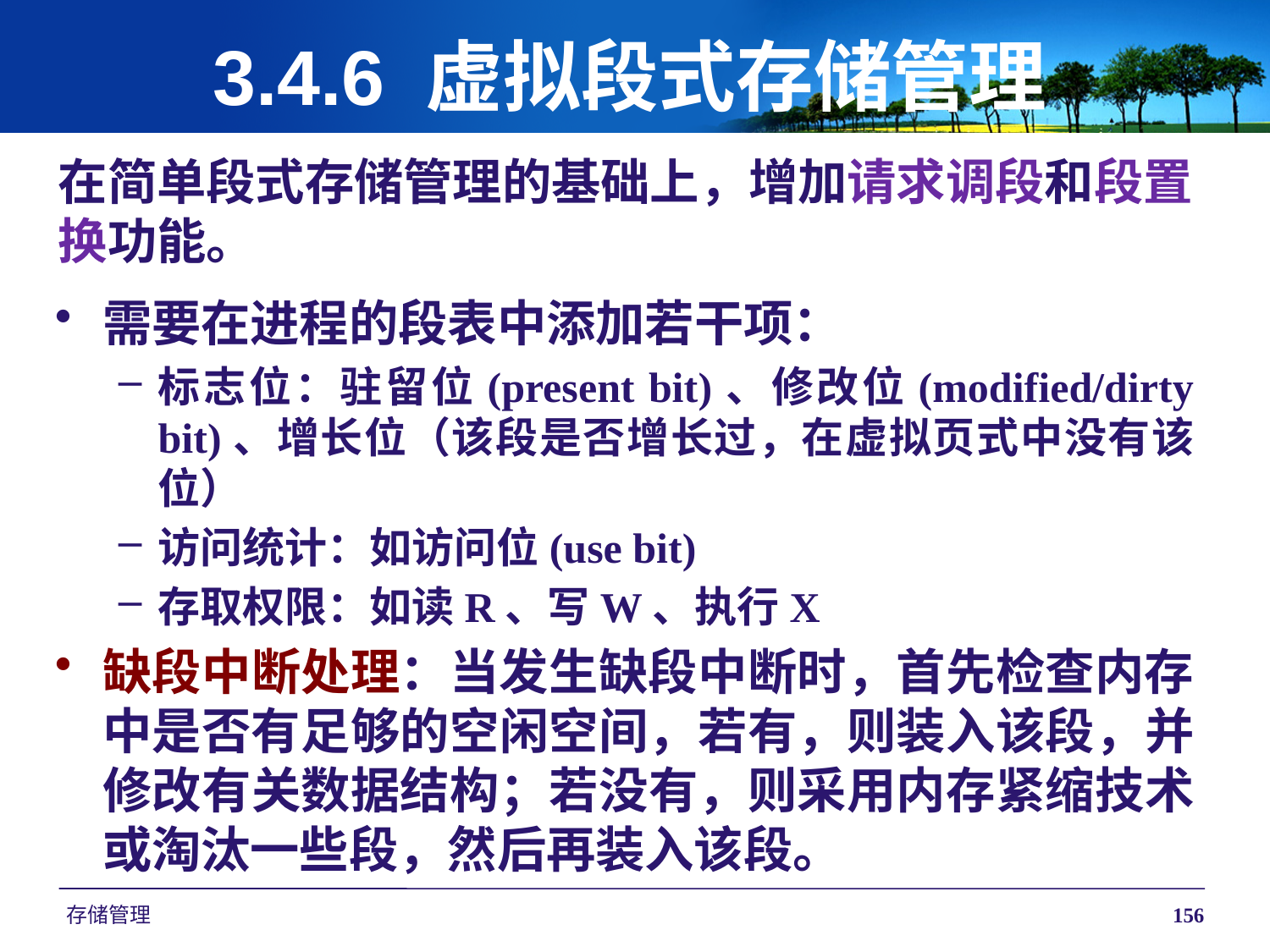

# 3.4.6 虚拟段式存储管理
在简单段式存储管理的基础上，增加请求调段和段置
换功能。
需要在进程的段表中添加若干项：
标志位：驻留位(present bit)、修改位(modified/dirty bit)、增长位（该段是否增长过，在虚拟页式中没有该位）
访问统计：如访问位(use bit)
存取权限：如读R、写W、执行X
缺段中断处理：当发生缺段中断时，首先检查内存中是否有足够的空闲空间，若有，则装入该段，并修改有关数据结构；若没有，则采用内存紧缩技术或淘汰一些段，然后再装入该段。
存储管理
156